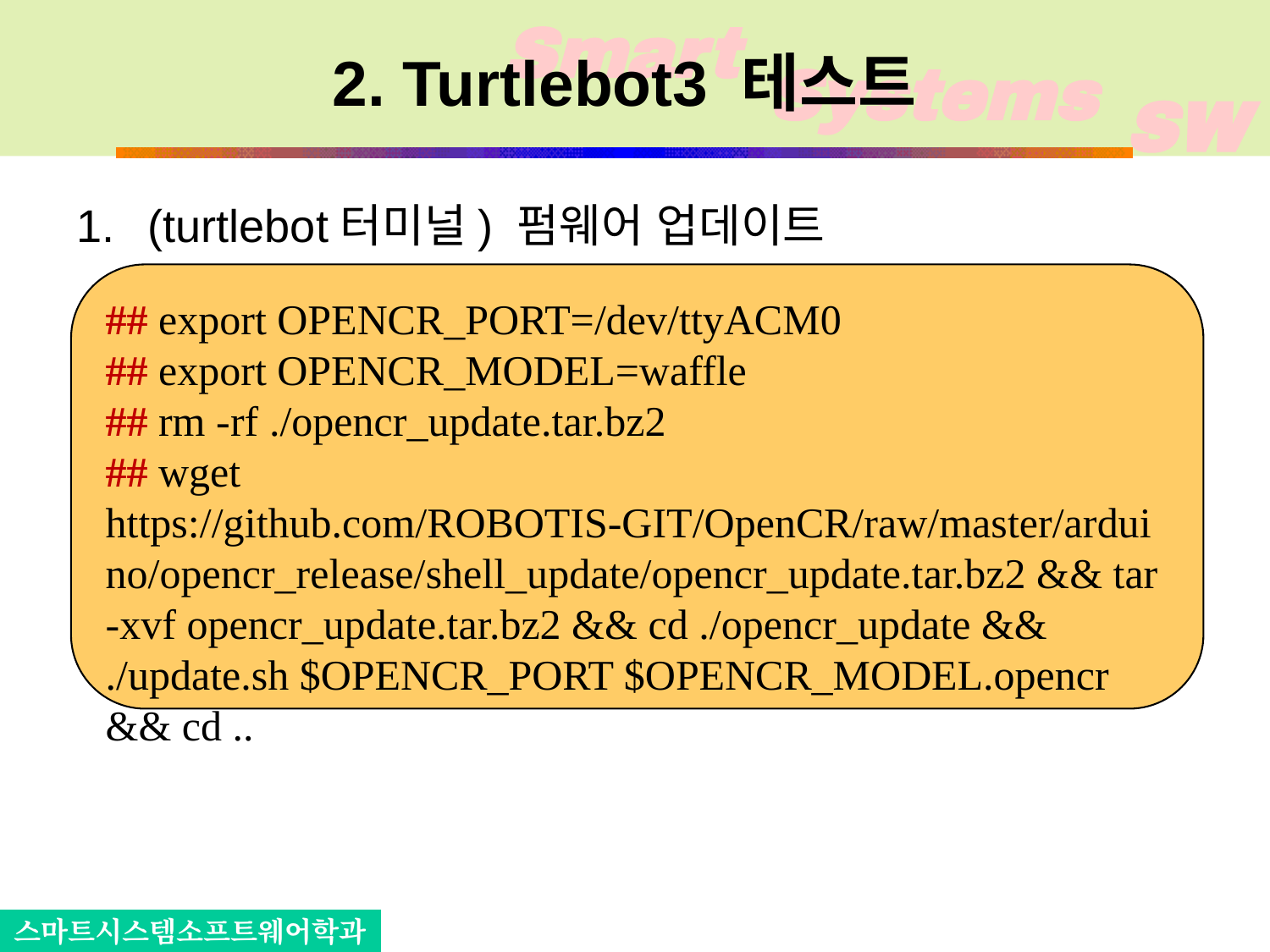

# 2. Turtlebot3 테스트
(turtlebot터미널) 펌웨어 업데이트

## export OPENCR_PORT=/dev/ttyACM0
## export OPENCR_MODEL=waffle
## rm -rf ./opencr_update.tar.bz2
## wget https://github.com/ROBOTIS-GIT/OpenCR/raw/master/arduino/opencr_release/shell_update/opencr_update.tar.bz2 && tar -xvf opencr_update.tar.bz2 && cd ./opencr_update && ./update.sh $OPENCR_PORT $OPENCR_MODEL.opencr && cd ..